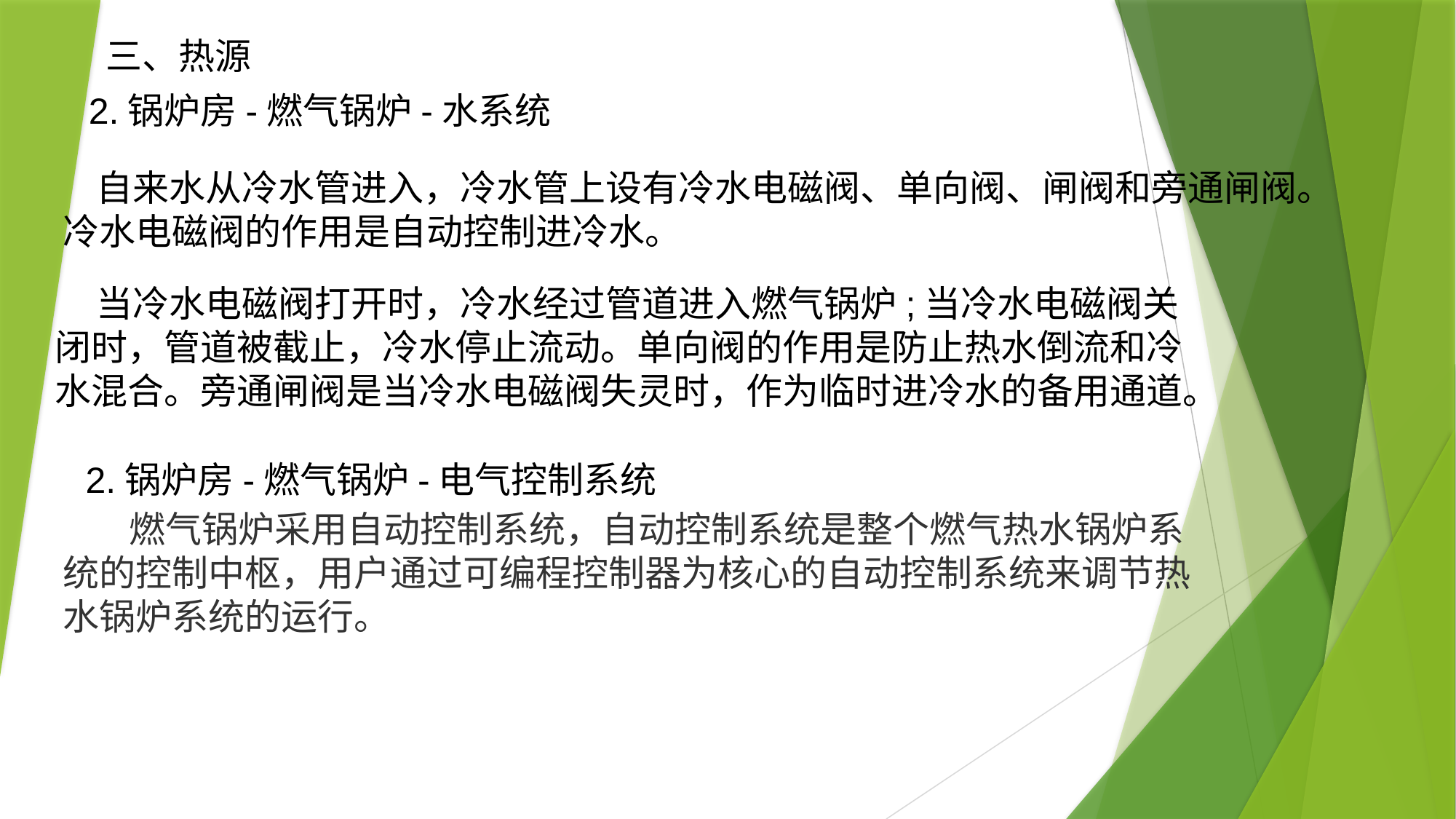

# 三、热源
2.锅炉房-燃气锅炉-水系统

   自来水从冷水管进入，冷水管上设有冷水电磁阀、单向阀、闸阀和旁通闸阀。冷水电磁阀的作用是自动控制进冷水。
    当冷水电磁阀打开时，冷水经过管道进入燃气锅炉;当冷水电磁阀关闭时，管道被截止，冷水停止流动。单向阀的作用是防止热水倒流和冷水混合。旁通闸阀是当冷水电磁阀失灵时，作为临时进冷水的备用通道。
2.锅炉房-燃气锅炉-电气控制系统

       燃气锅炉采用自动控制系统，自动控制系统是整个燃气热水锅炉系统的控制中枢，用户通过可编程控制器为核心的自动控制系统来调节热水锅炉系统的运行。